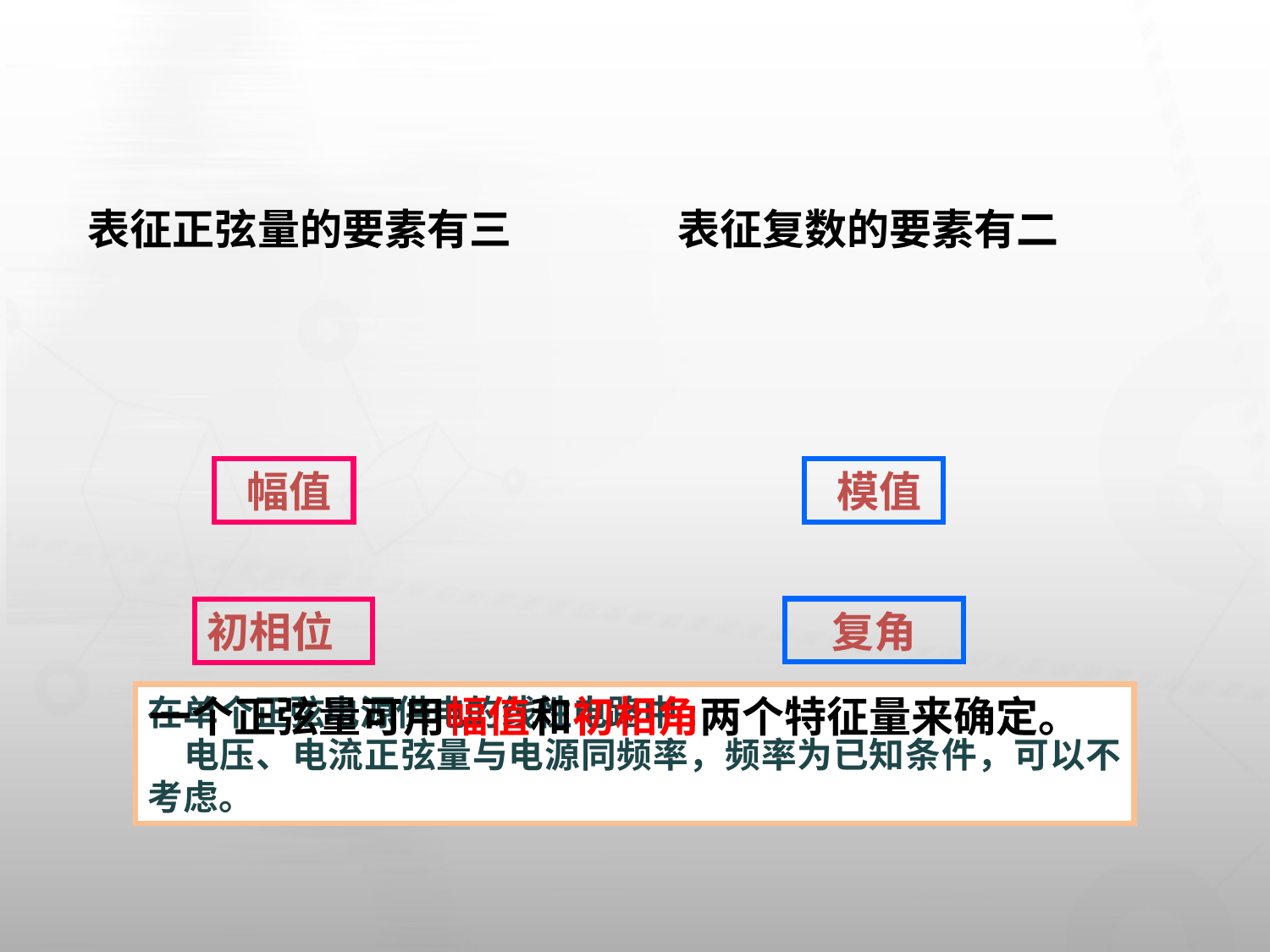

表征正弦量的要素有三
 频率
 幅值
初相位
 表征复数的要素有二
 模值
复角

在单个正弦电源供电的线性电路中:
   电压、电流正弦量与电源同频率，频率为已知条件，可以不考虑。
一个正弦量可用幅值和初相角两个特征量来确定。